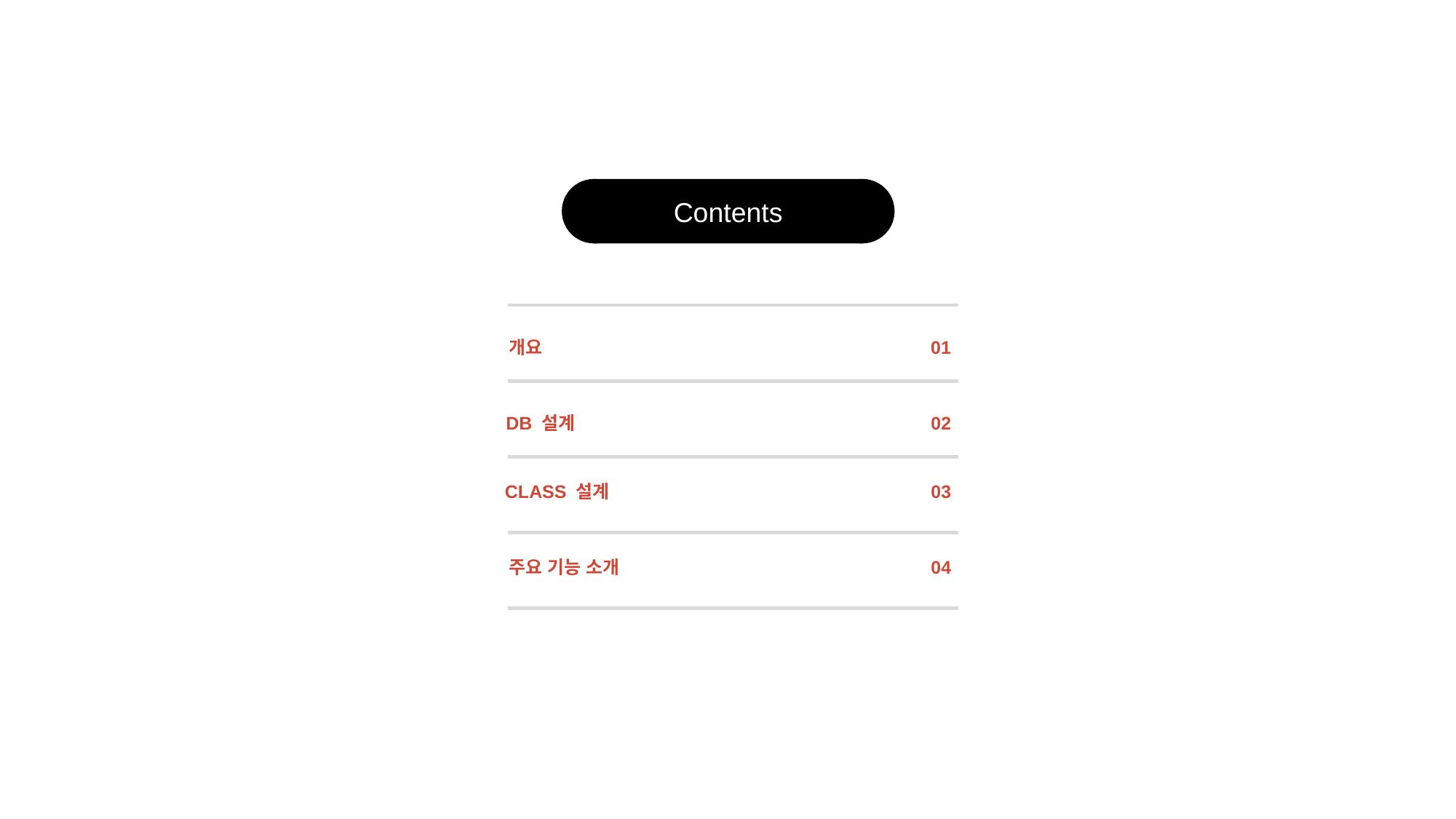

Contents

개요
01
DB 설계
02
CLASS 설계
03
주요 기능 소개
04